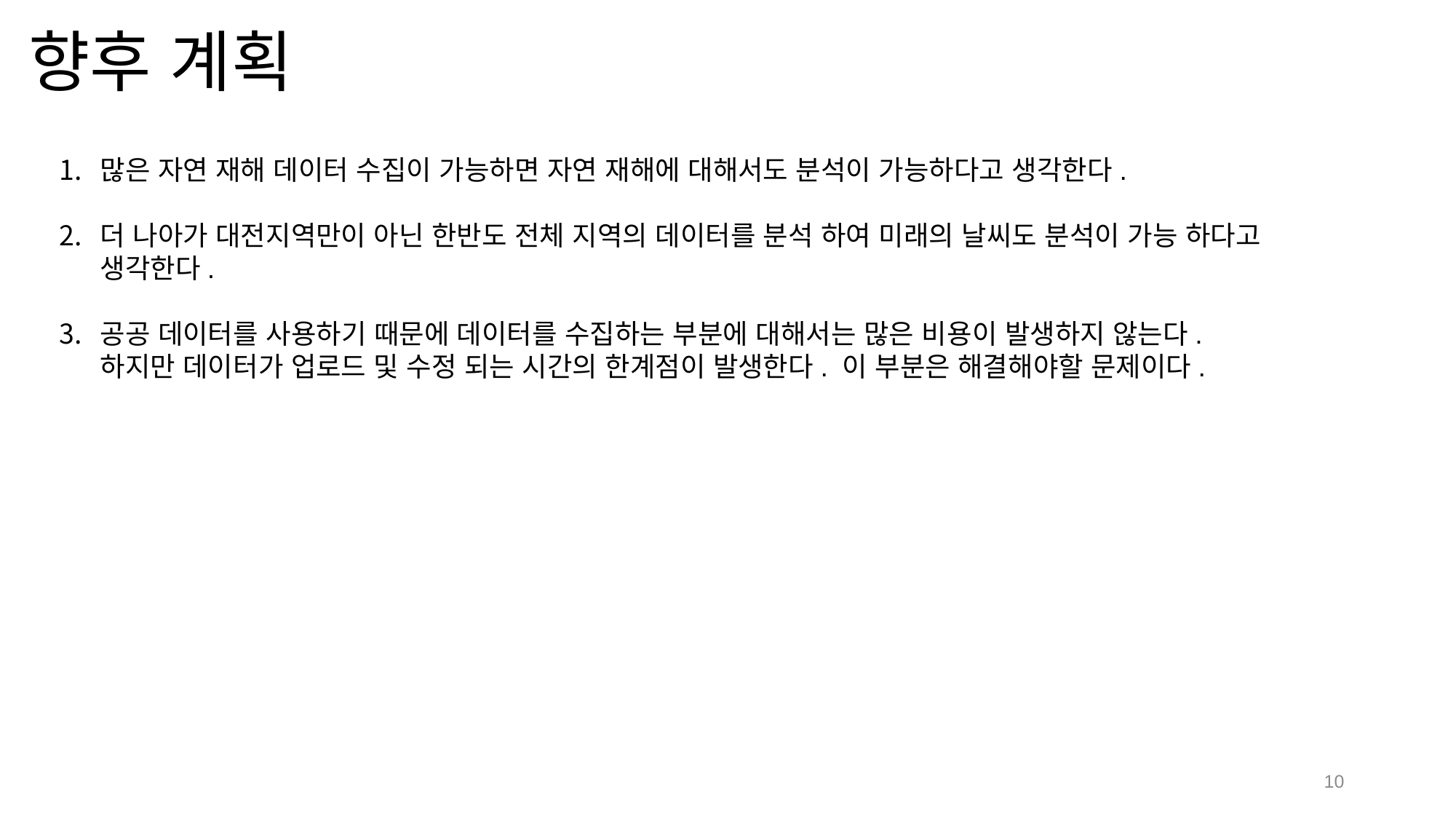

# 향후 계획
많은 자연 재해 데이터 수집이 가능하면 자연 재해에 대해서도 분석이 가능하다고 생각한다.

더 나아가 대전지역만이 아닌 한반도 전체 지역의 데이터를 분석 하여 미래의 날씨도 분석이 가능 하다고 생각한다.

공공 데이터를 사용하기 때문에 데이터를 수집하는 부분에 대해서는 많은 비용이 발생하지 않는다.
하지만 데이터가 업로드 및 수정 되는 시간의 한계점이 발생한다. 이 부분은 해결해야할 문제이다.
10